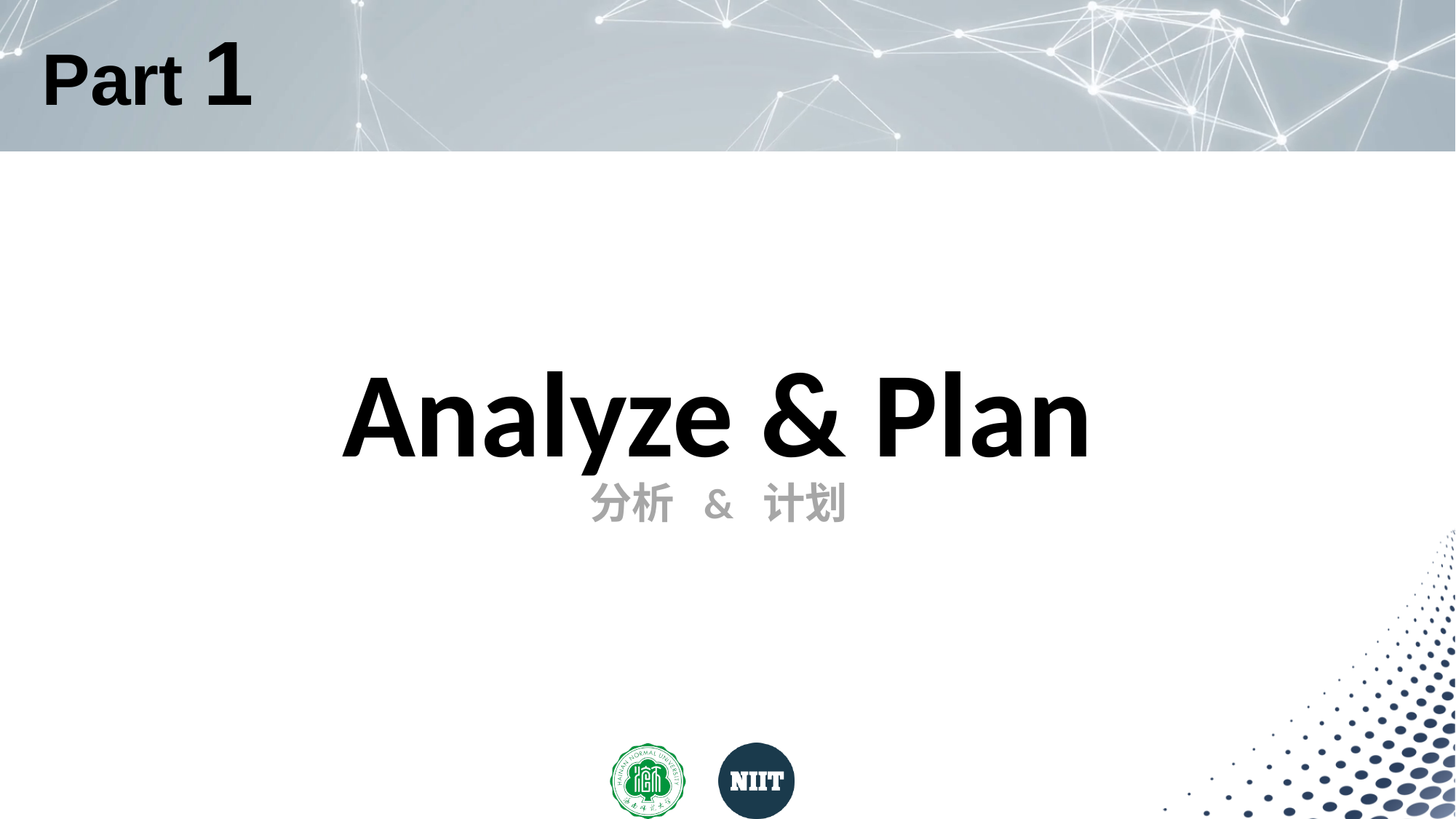

# Part 1
Analyze & Plan
分析  &  计划